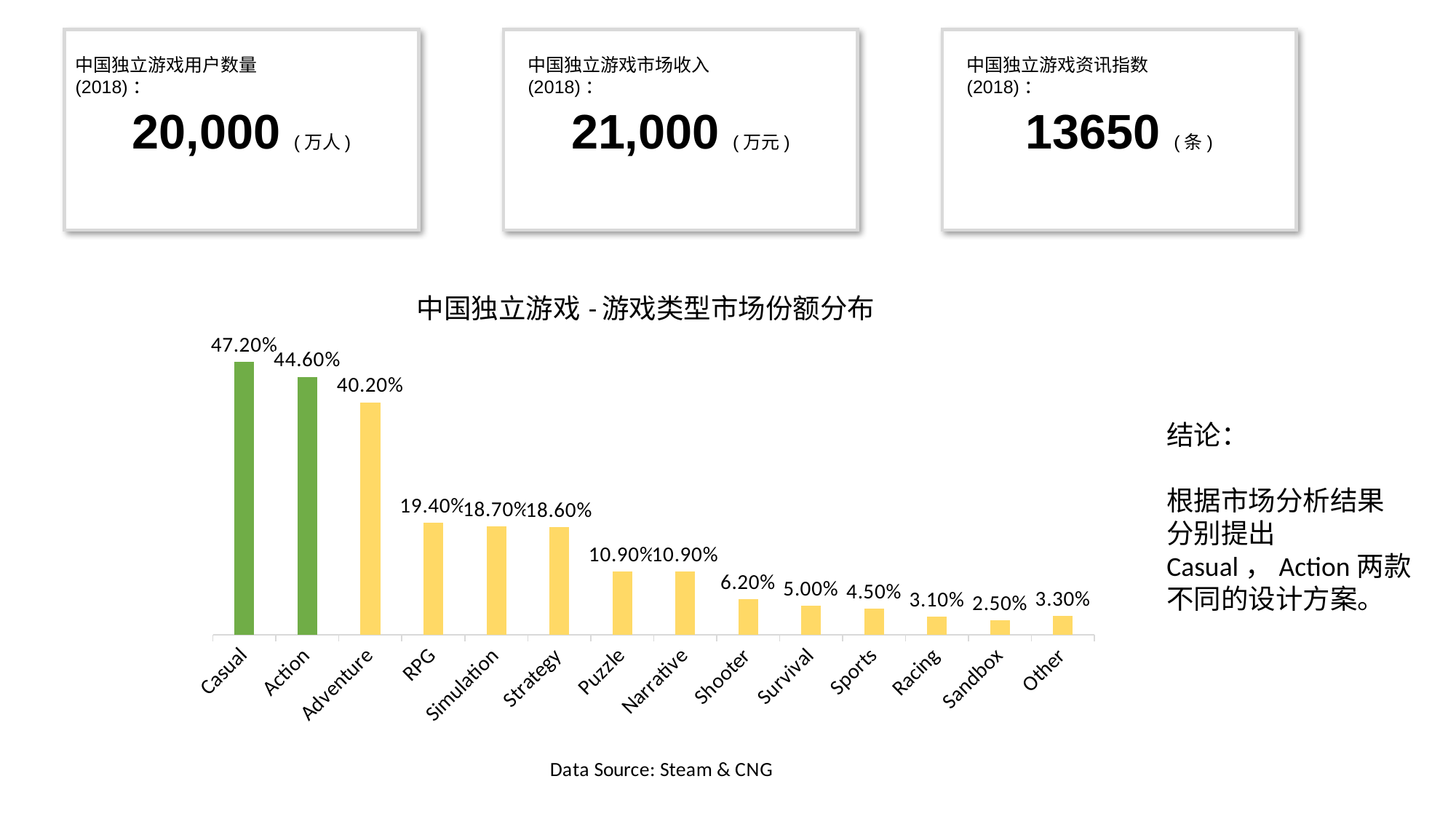

21,000 (万元)
中国独立游戏市场收入(2018)：
13650 (条)
中国独立游戏资讯指数(2018)：
20,000 (万人)
中国独立游戏用户数量(2018)：

### Chart: 中国独立游戏-游戏类型市场份额分布

| Category | Series 1 |
|---|---|
| Casual | 0.472 |
| Action | 0.446 |
| Adventure | 0.402 |
| RPG | 0.194 |
| Simulation | 0.187 |
| Strategy | 0.186 |
| Puzzle | 0.109 |
| Narrative | 0.109 |
| Shooter | 0.062 |
| Survival | 0.05 |
| Sports | 0.045 |
| Racing | 0.031 |
| Sandbox | 0.025 |
| Other | 0.033 |
结论：

根据市场分析结果
分别提出Casual，Action两款不同的设计方案。